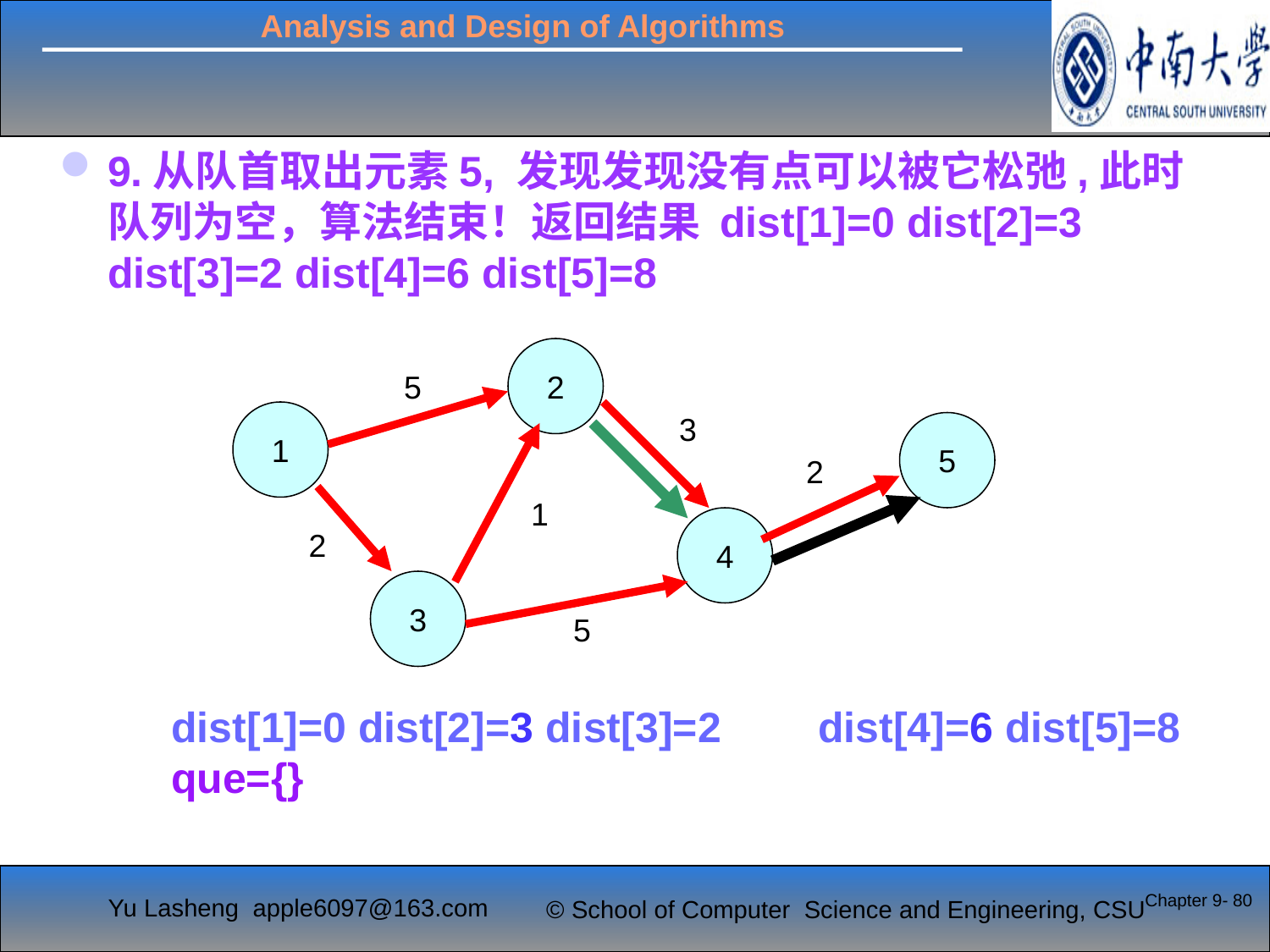

#
9.从队首取出元素5, 发现发现没有点可以被它松弛,此时队列为空，算法结束！返回结果 dist[1]=0 dist[2]=3 dist[3]=2 dist[4]=6 dist[5]=8
2
5

1

3
5

2

1

4
2
3

5
dist[1]=0 dist[2]=3 dist[3]=2	 dist[4]=6 dist[5]=8
que={}
Chapter 9- 80